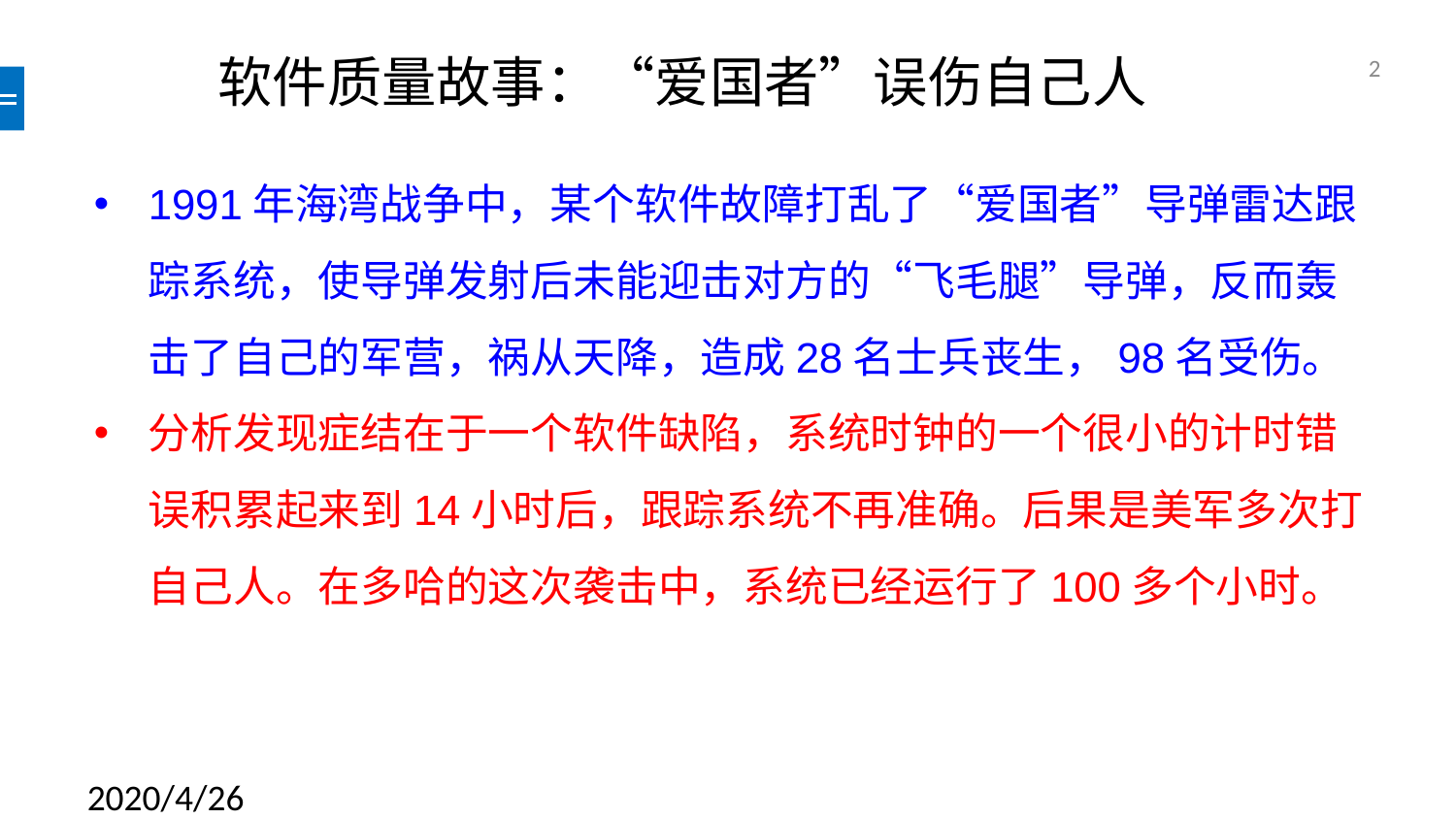

# 软件质量故事：“爱国者”误伤自己人
2
1991年海湾战争中，某个软件故障打乱了“爱国者”导弹雷达跟踪系统，使导弹发射后未能迎击对方的“飞毛腿”导弹，反而轰击了自己的军营，祸从天降，造成28名士兵丧生，98名受伤。
分析发现症结在于一个软件缺陷，系统时钟的一个很小的计时错误积累起来到14小时后，跟踪系统不再准确。后果是美军多次打自己人。在多哈的这次袭击中，系统已经运行了100多个小时。
2020/4/26